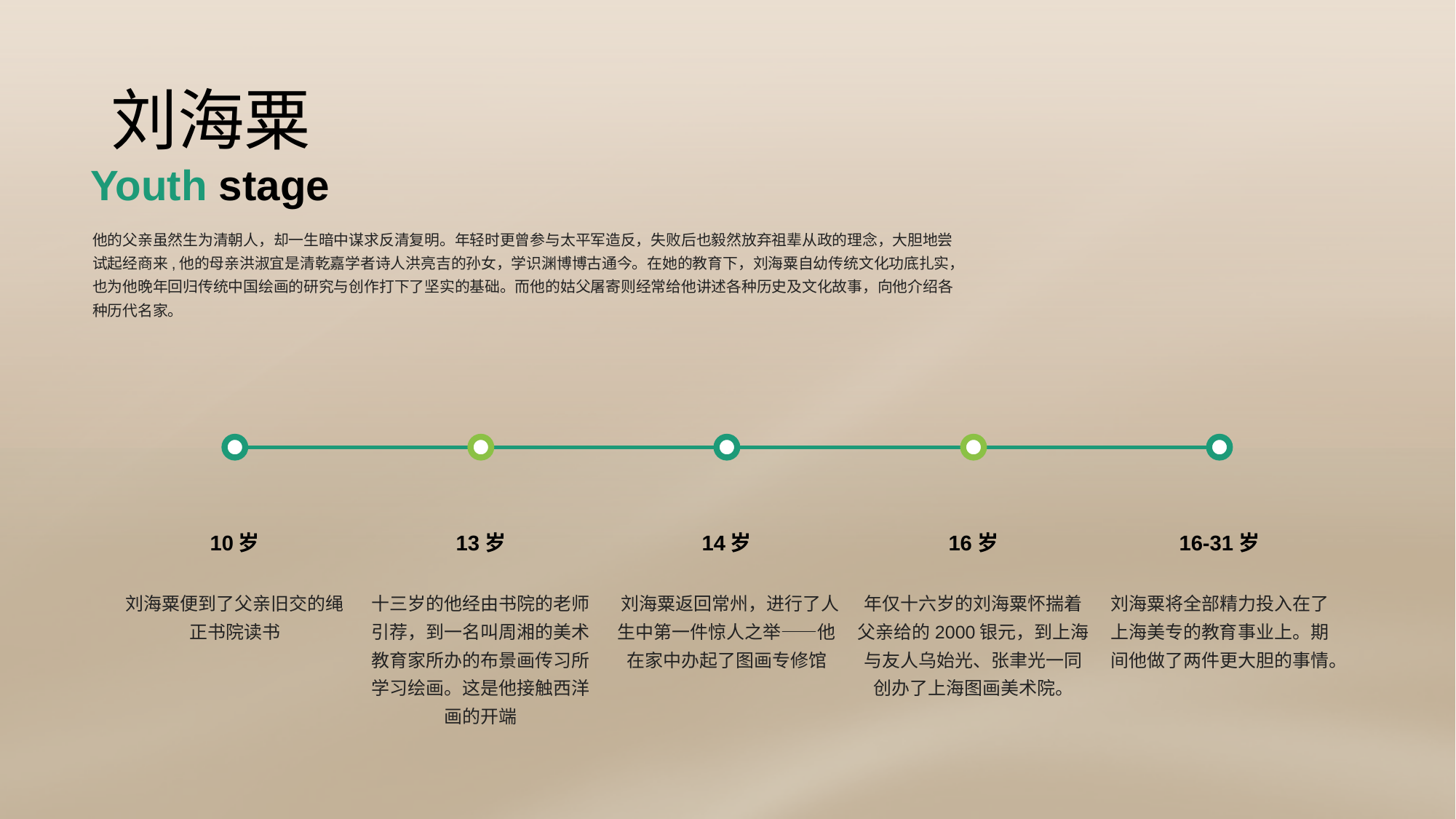

# 刘海粟
Youth stage
他的父亲虽然生为清朝人，却一生暗中谋求反清复明。年轻时更曾参与太平军造反，失败后也毅然放弃祖辈从政的理念，大胆地尝试起经商来,他的母亲洪淑宜是清乾嘉学者诗人洪亮吉的孙女，学识渊博博古通今。在她的教育下，刘海粟自幼传统文化功底扎实，也为他晚年回归传统中国绘画的研究与创作打下了坚实的基础。而他的姑父屠寄则经常给他讲述各种历史及文化故事，向他介绍各种历代名家。

10岁
刘海粟便到了父亲旧交的绳正书院读书

13岁
十三岁的他经由书院的老师引荐，到一名叫周湘的美术教育家所办的布景画传习所学习绘画。这是他接触西洋画的开端

14岁
 刘海粟返回常州，进行了人生中第一件惊人之举——他在家中办起了图画专修馆

16岁
年仅十六岁的刘海粟怀揣着父亲给的2000银元，到上海与友人乌始光、张聿光一同创办了上海图画美术院。

16-31岁
刘海粟将全部精力投入在了上海美专的教育事业上。期间他做了两件更大胆的事情。